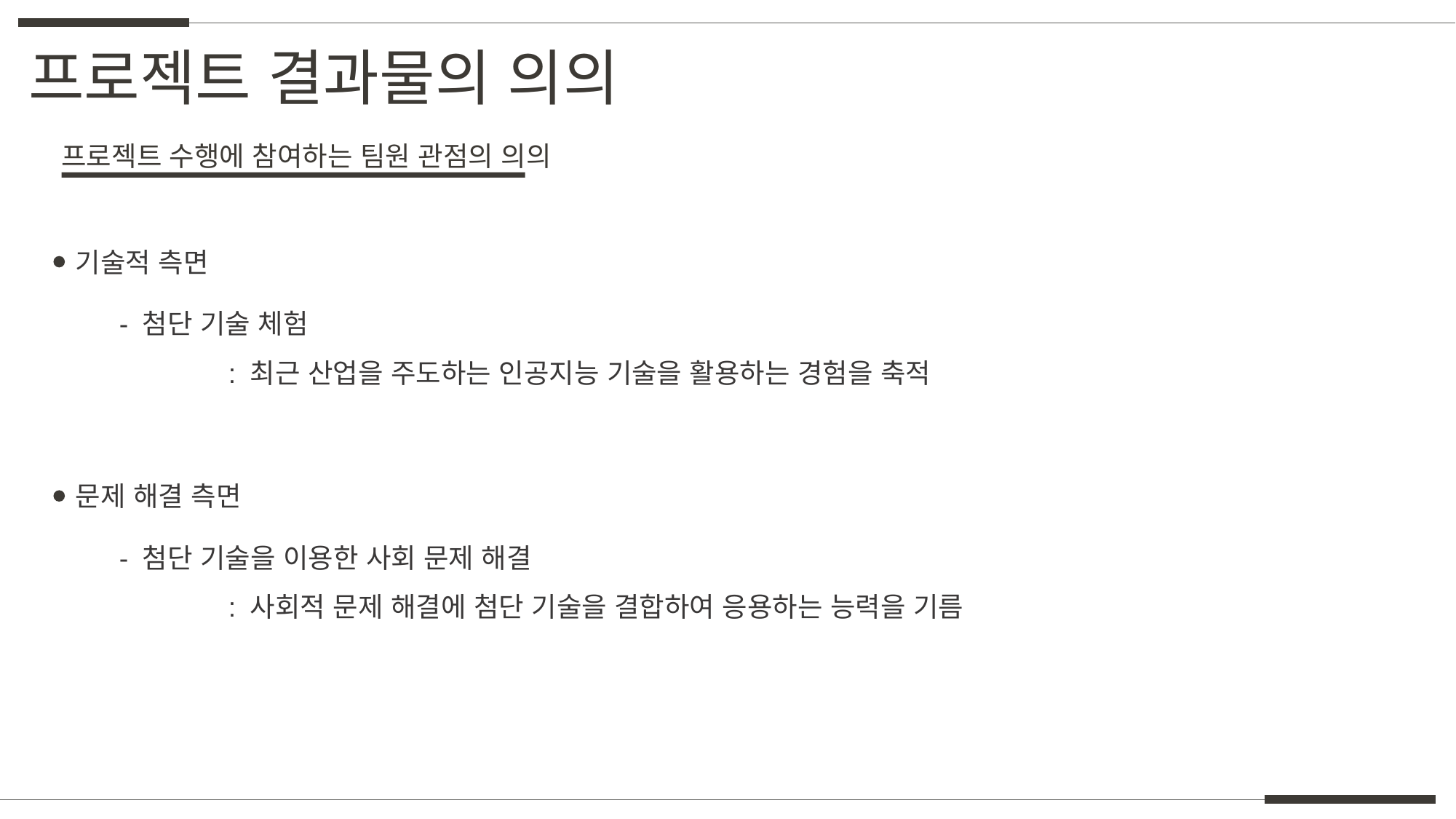

프로젝트 결과물의 의의
프로젝트 수행에 참여하는 팀원 관점의 의의

기술적 측면

- 첨단 기술 체험
	: 최근 산업을 주도하는 인공지능 기술을 활용하는 경험을 축적
문제 해결 측면

- 첨단 기술을 이용한 사회 문제 해결
	: 사회적 문제 해결에 첨단 기술을 결합하여 응용하는 능력을 기름